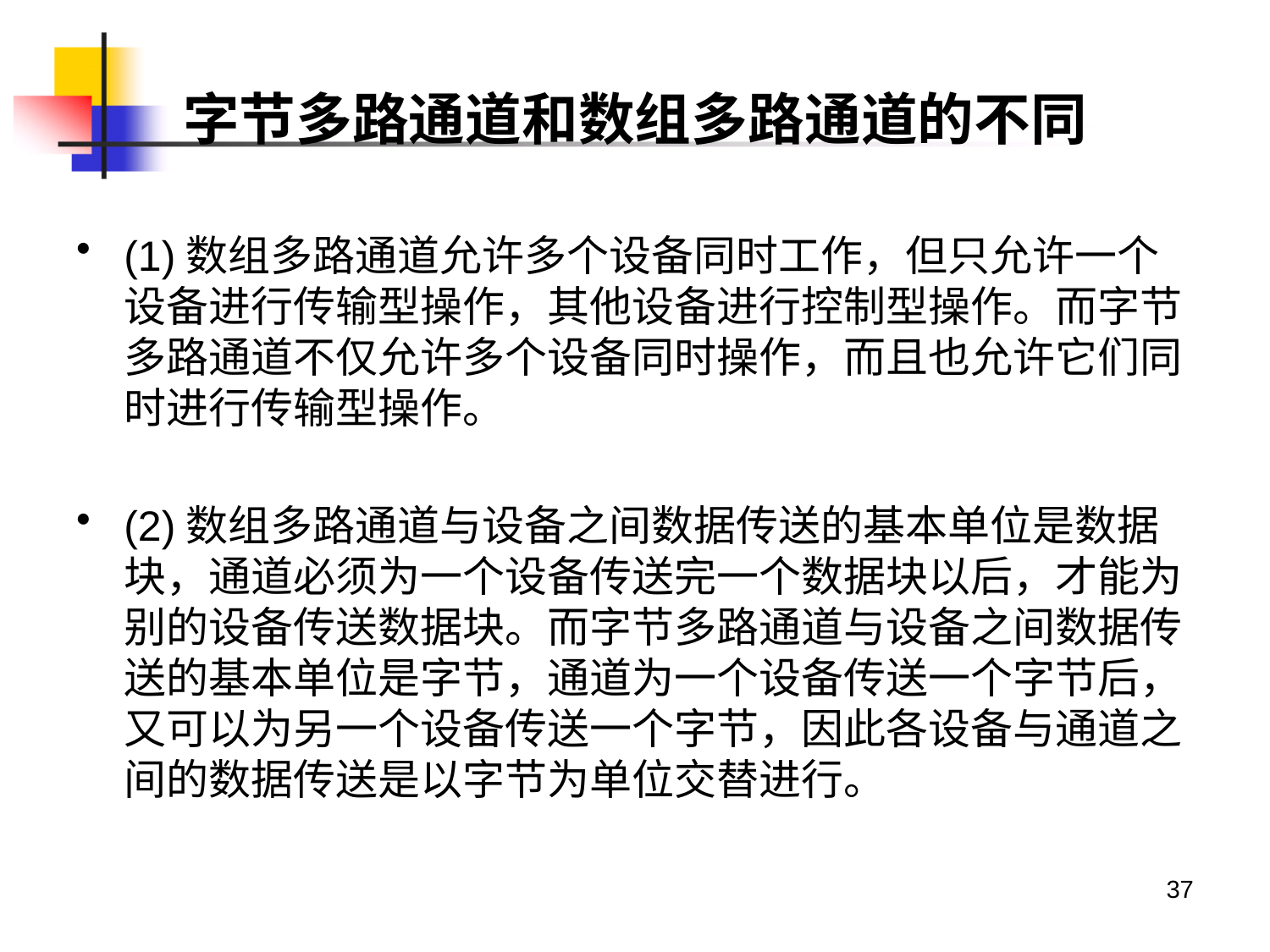

# 字节多路通道和数组多路通道的不同
(1)数组多路通道允许多个设备同时工作，但只允许一个设备进行传输型操作，其他设备进行控制型操作。而字节多路通道不仅允许多个设备同时操作，而且也允许它们同时进行传输型操作。

(2)数组多路通道与设备之间数据传送的基本单位是数据块，通道必须为一个设备传送完一个数据块以后，才能为别的设备传送数据块。而字节多路通道与设备之间数据传送的基本单位是字节，通道为一个设备传送一个字节后，又可以为另一个设备传送一个字节，因此各设备与通道之间的数据传送是以字节为单位交替进行。

37